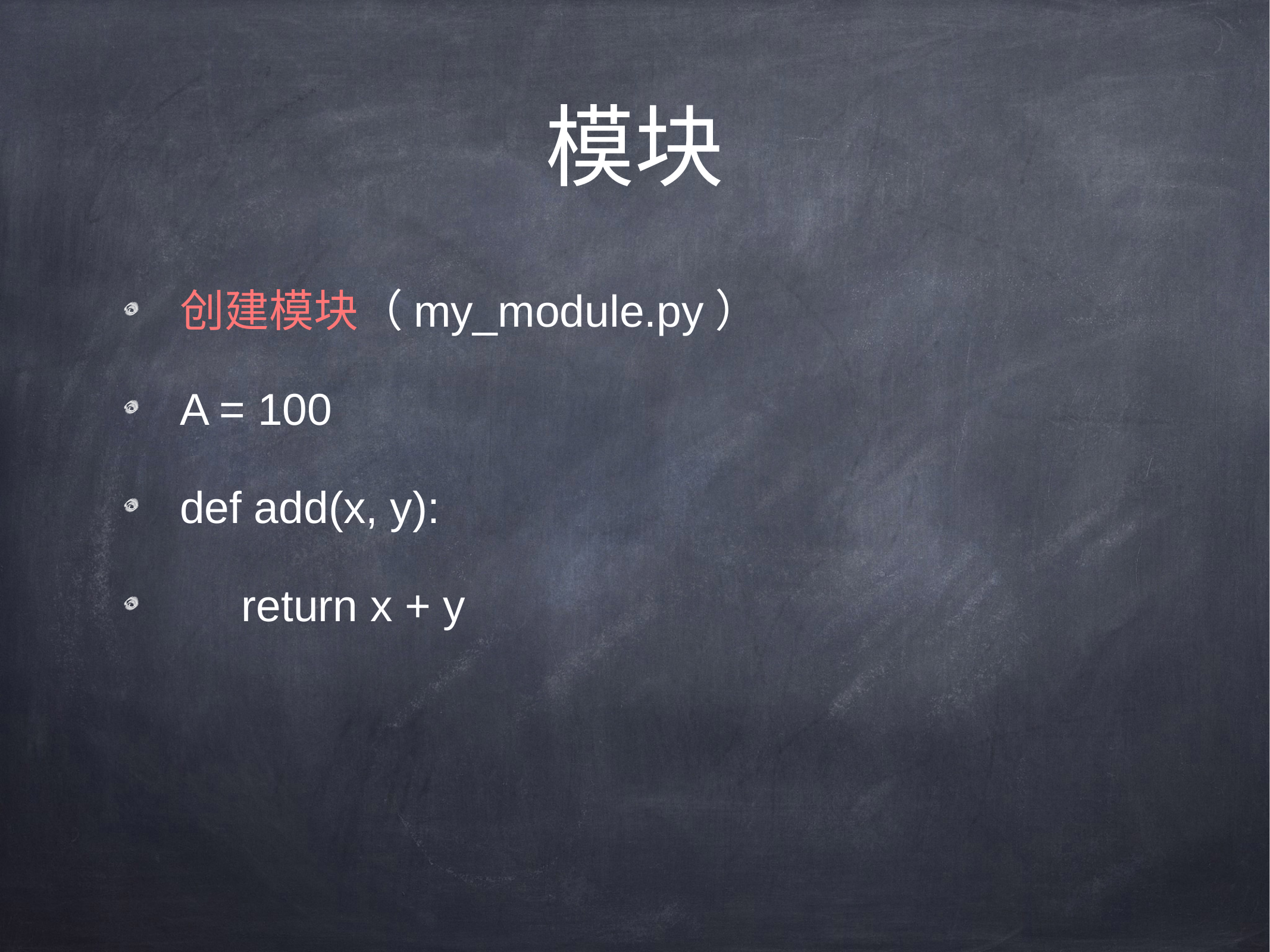

# 模块
创建模块（my_module.py）
A = 100
def add(x, y):
     return x + y